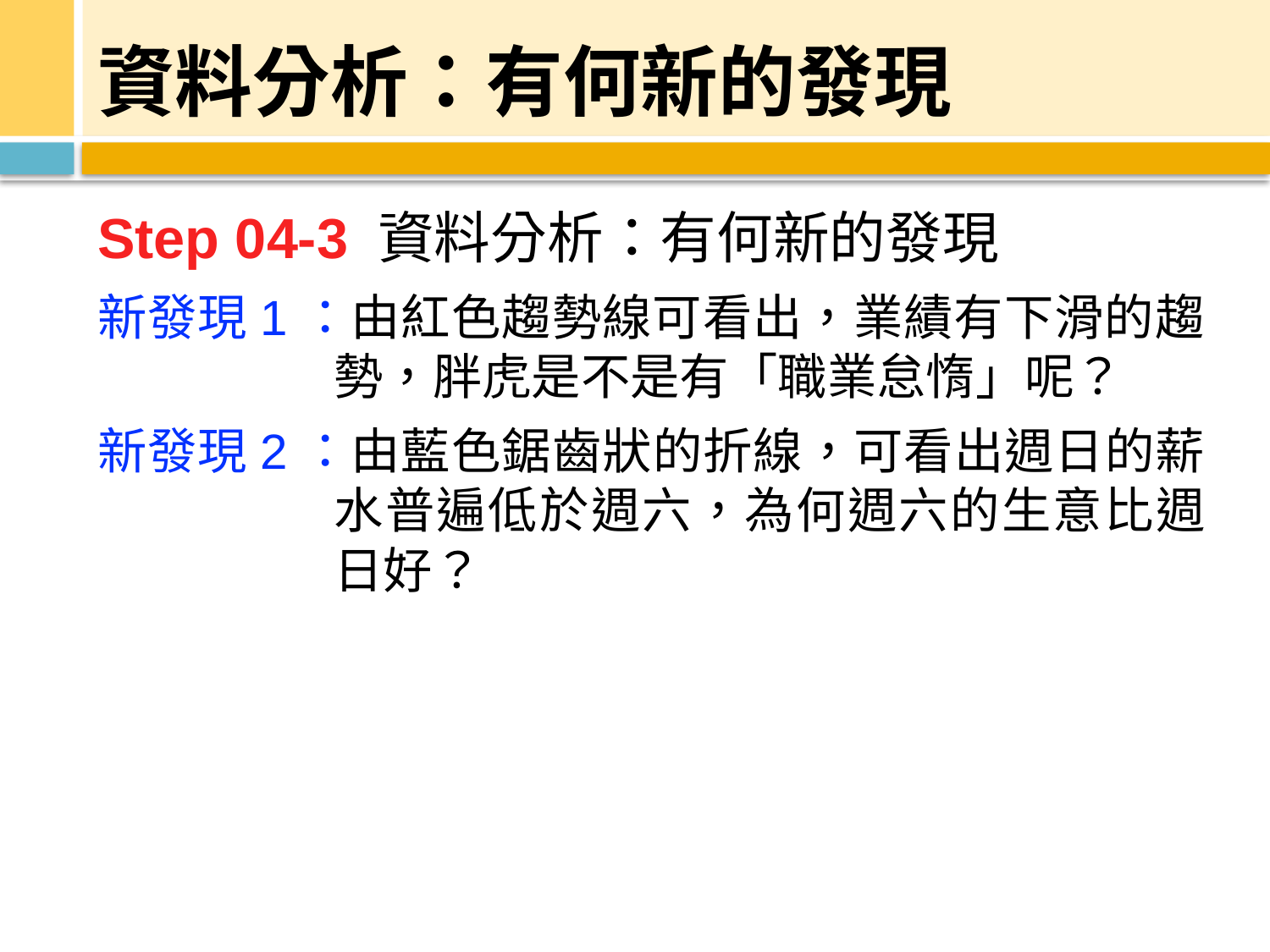

# 資料分析：有何新的發現
Step 04-3 資料分析：有何新的發現
新發現1：由紅色趨勢線可看出，業績有下滑的趨勢，胖虎是不是有「職業怠惰」呢？
新發現2：由藍色鋸齒狀的折線，可看出週日的薪水普遍低於週六，為何週六的生意比週日好？